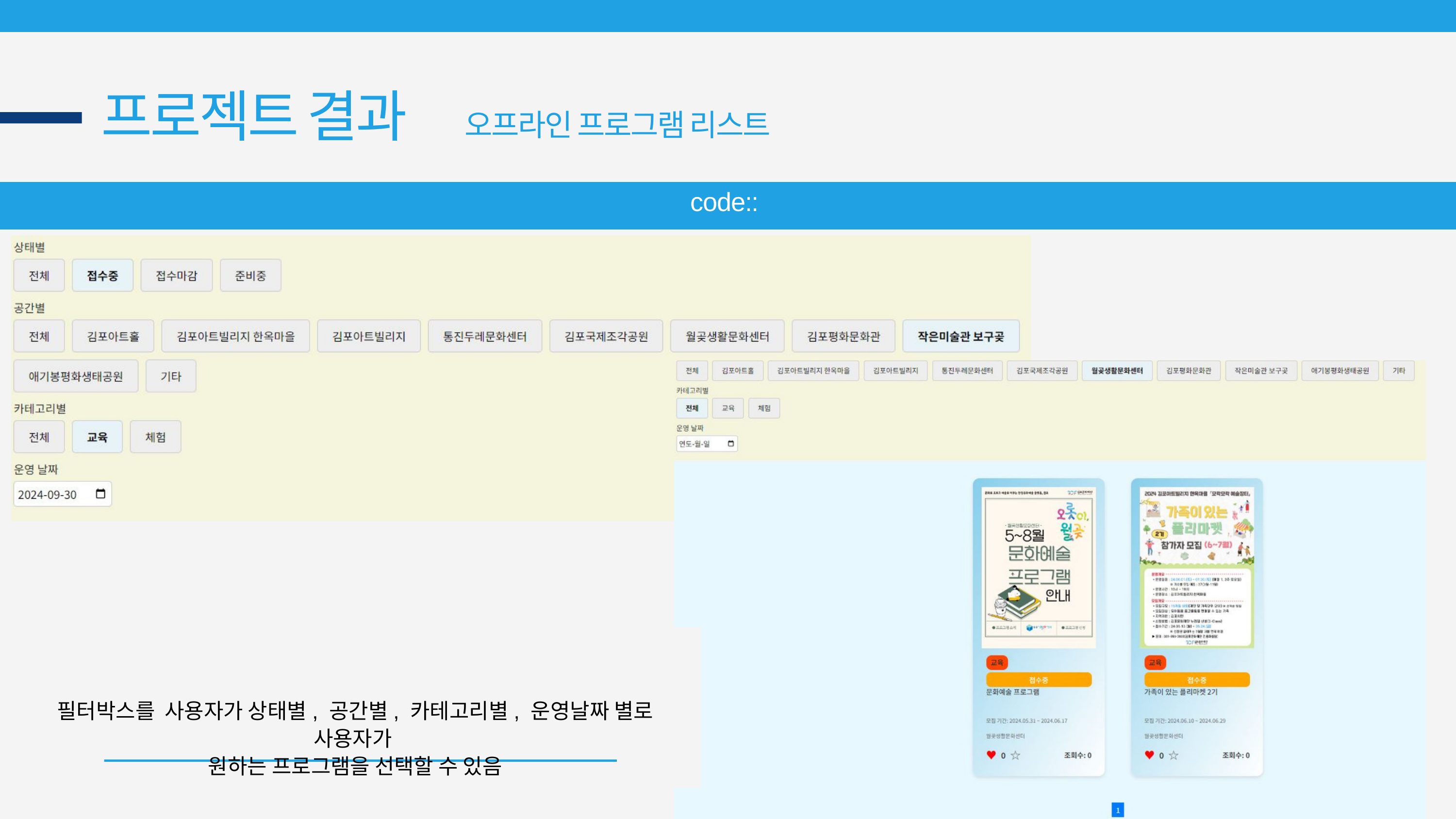

프로젝트 결과
오프라인 프로그램 리스트

code::

필터박스를  사용자가 상태별, 공간별, 카테고리별, 운영날짜 별로 사용자가
원하는 프로그램을 선택할 수 있음